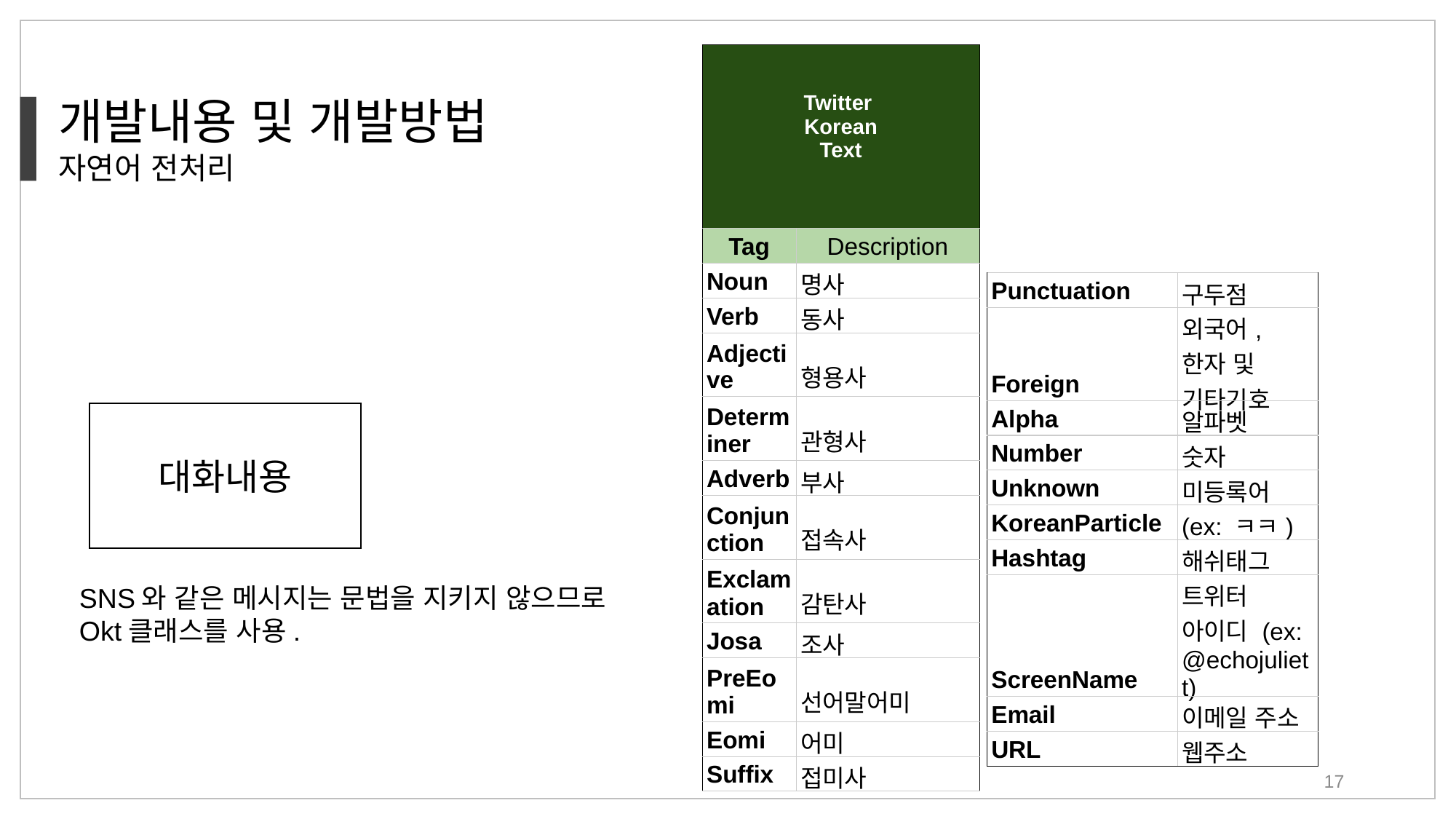

| Twitter Korean Text |  |
| --- | --- |
| Tag | Description |
| Noun | 명사 |
| Verb | 동사 |
| Adjective | 형용사 |
| Determiner | 관형사 |
| Adverb | 부사 |
| Conjunction | 접속사 |
| Exclamation | 감탄사 |
| Josa | 조사 |
| PreEomi | 선어말어미 |
| Eomi | 어미 |
| Suffix | 접미사 |
개발내용 및 개발방법
자연어 전처리

| Punctuation | 구두점 |
| --- | --- |
| Foreign | 외국어, 한자 및 기타기호 |
| Alpha | 알파벳 |
| Number | 숫자 |
| Unknown | 미등록어 |
| KoreanParticle | (ex: ㅋㅋ) |
| Hashtag | 해쉬태그 |
| ScreenName | 트위터 아이디 (ex: @echojuliett) |
| Email | 이메일 주소 |
| URL | 웹주소 |
대화내용
SNS와 같은 메시지는 문법을 지키지 않으므로
Okt클래스를 사용.
17